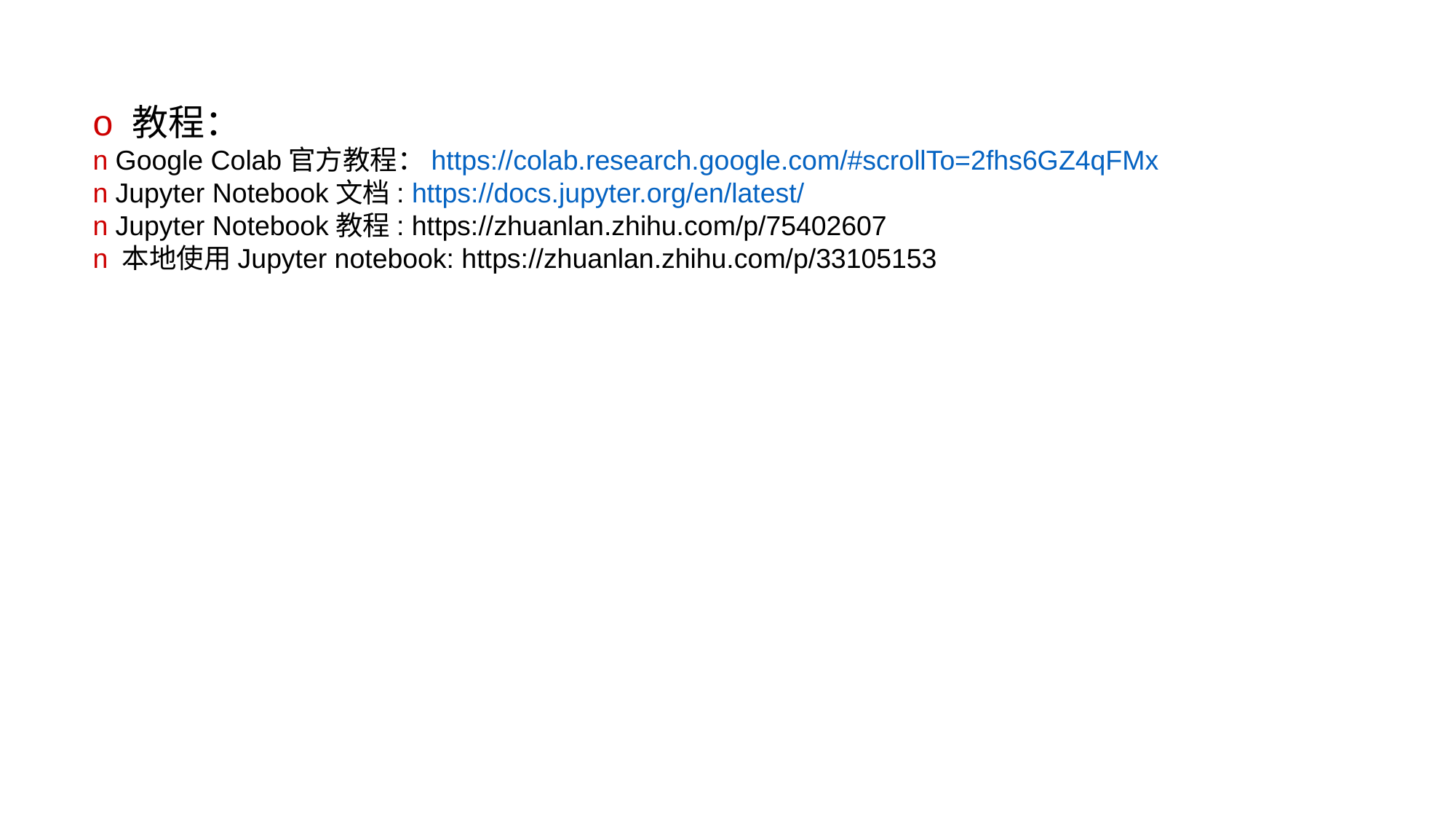

o 教程：
n Google Colab官方教程：https://colab.research.google.com/#scrollTo=2fhs6GZ4qFMx
n Jupyter Notebook文档: https://docs.jupyter.org/en/latest/
n Jupyter Notebook教程: https://zhuanlan.zhihu.com/p/75402607
n 本地使用Jupyter notebook: https://zhuanlan.zhihu.com/p/33105153